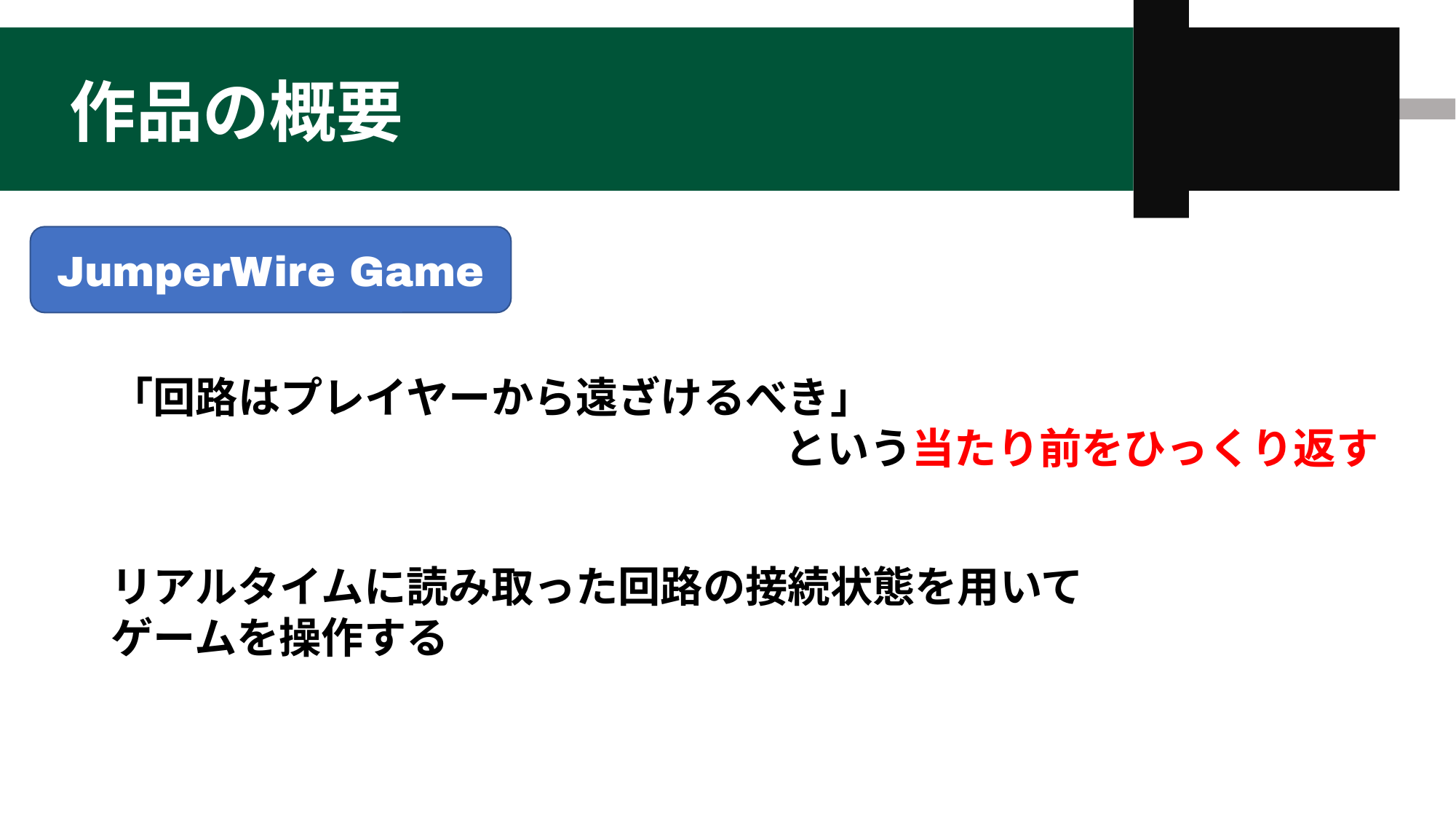

# 作品の概要
JumperWire Game

「回路はプレイヤーから遠ざけるべき」
という当たり前をひっくり返す

リアルタイムに読み取った回路の接続状態を用いて
ゲームを操作する